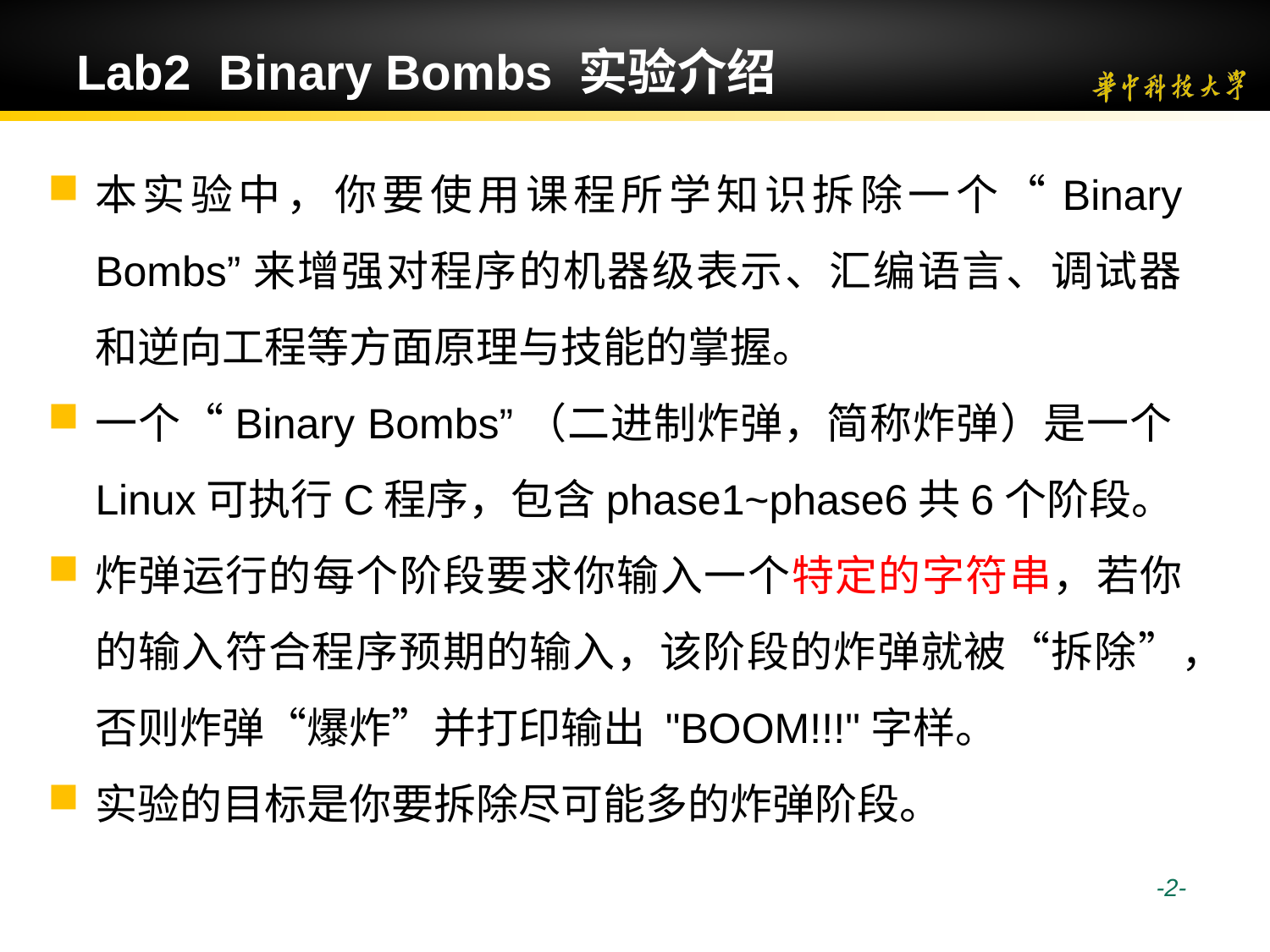

# Lab2  Binary Bombs 实验介绍
本实验中，你要使用课程所学知识拆除一个“Binary Bombs”来增强对程序的机器级表示、汇编语言、调试器和逆向工程等方面原理与技能的掌握。
一个“Binary Bombs”（二进制炸弹，简称炸弹）是一个Linux可执行C程序，包含phase1~phase6共6个阶段。
炸弹运行的每个阶段要求你输入一个特定的字符串，若你的输入符合程序预期的输入，该阶段的炸弹就被“拆除”，否则炸弹“爆炸”并打印输出 "BOOM!!!"字样。
实验的目标是你要拆除尽可能多的炸弹阶段。
 -2-